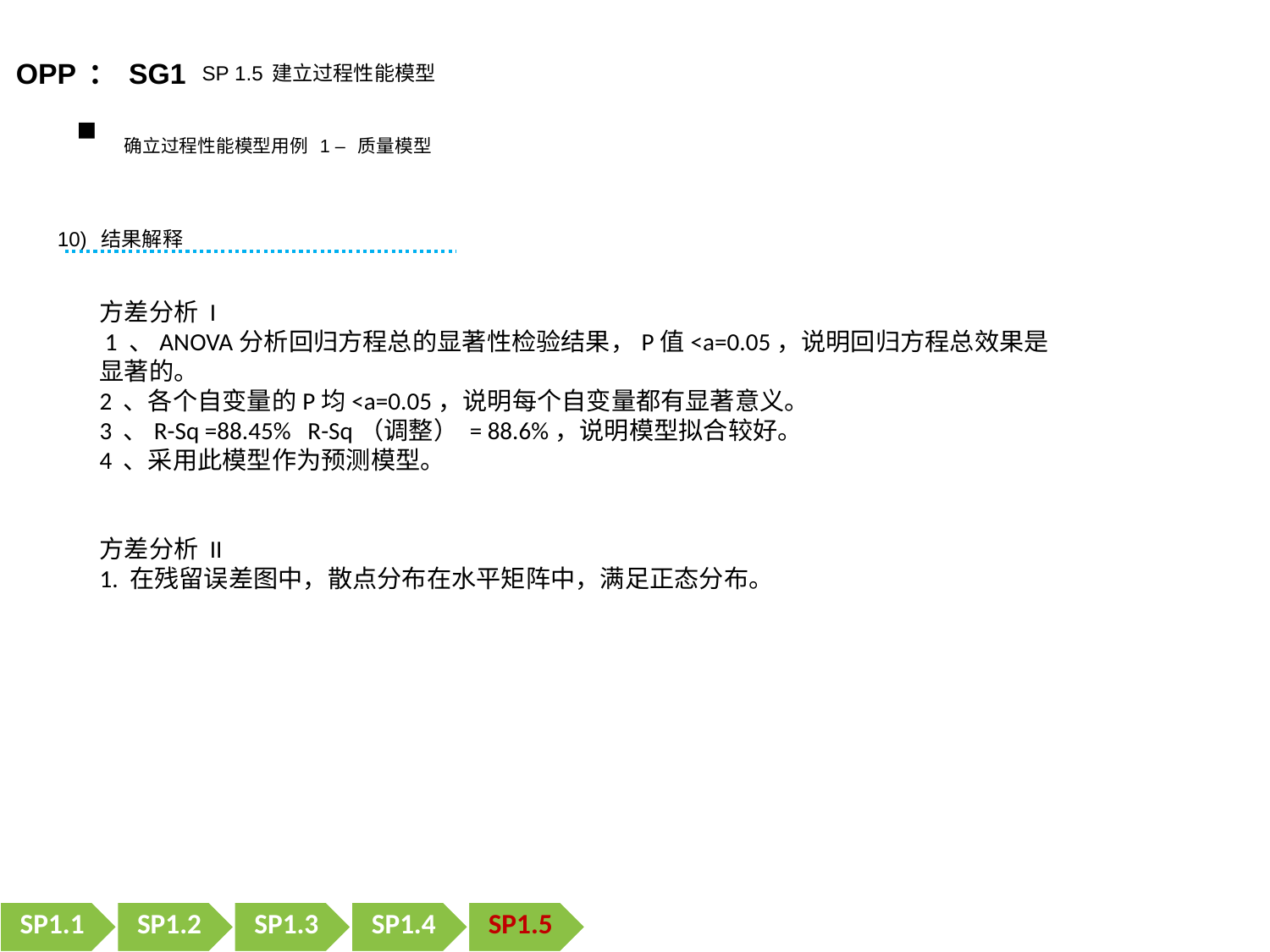

OPP：SG1  SP 1.5建立过程性能模型
确立过程性能模型用例 1 – 质量模型
10) 结果解释
方差分析 I
 1 、ANOVA分析回归方程总的显著性检验结果，P值<a=0.05，说明回归方程总效果是显著的。
2 、各个自变量的P均<a=0.05，说明每个自变量都有显著意义。
3 、R-Sq =88.45%   R-Sq（调整） = 88.6%，说明模型拟合较好。
4 、采用此模型作为预测模型。

方差分析 II
1. 在残留误差图中，散点分布在水平矩阵中，满足正态分布。

SP1.1
SP1.2
SP1.3
SP1.4
SP1.5